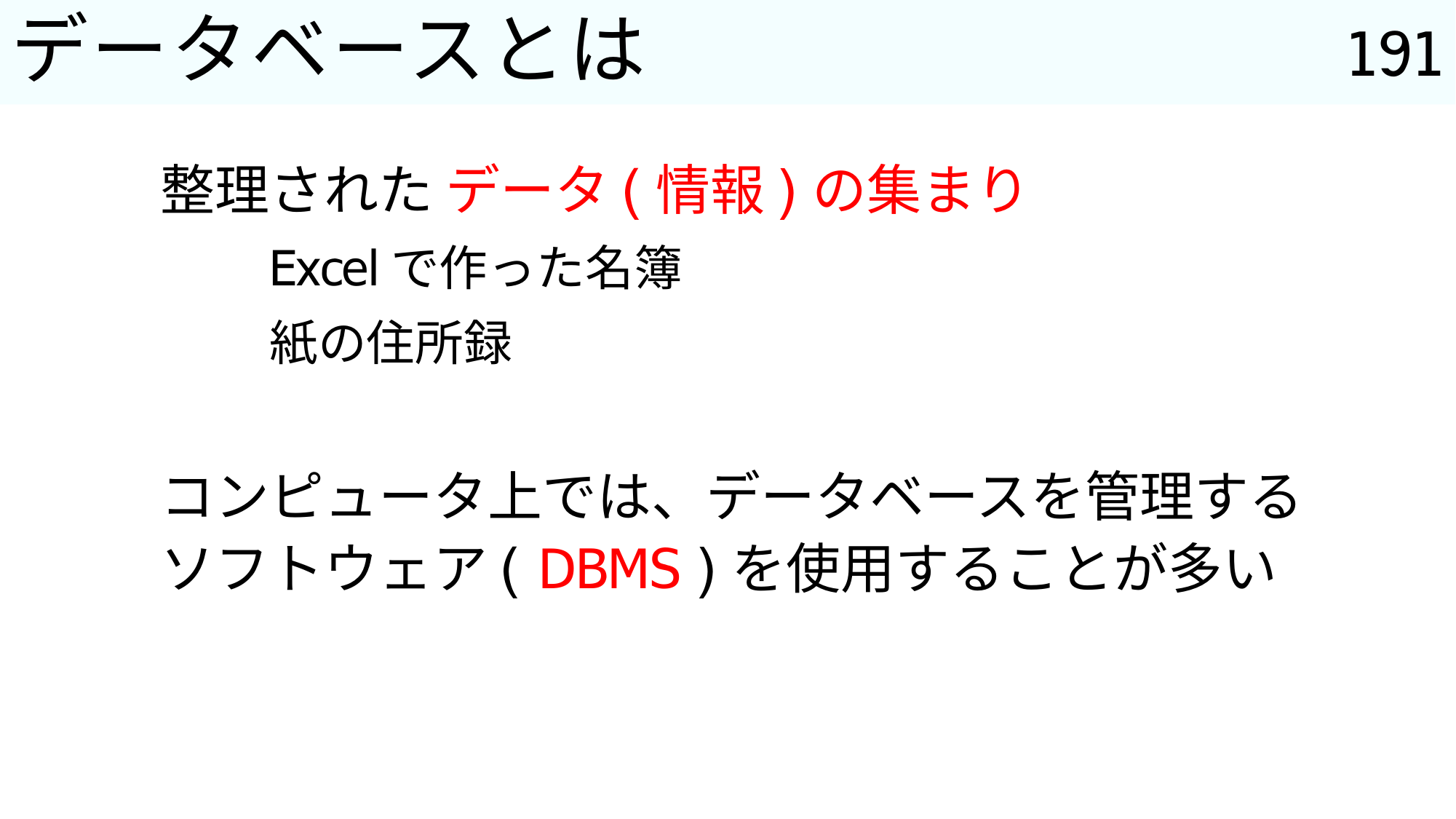

191
# データベースとは
整理された データ(情報)の集まり
	Excelで作った名簿
	紙の住所録

コンピュータ上では、データベースを管理する
ソフトウェア( DBMS )を使用することが多い